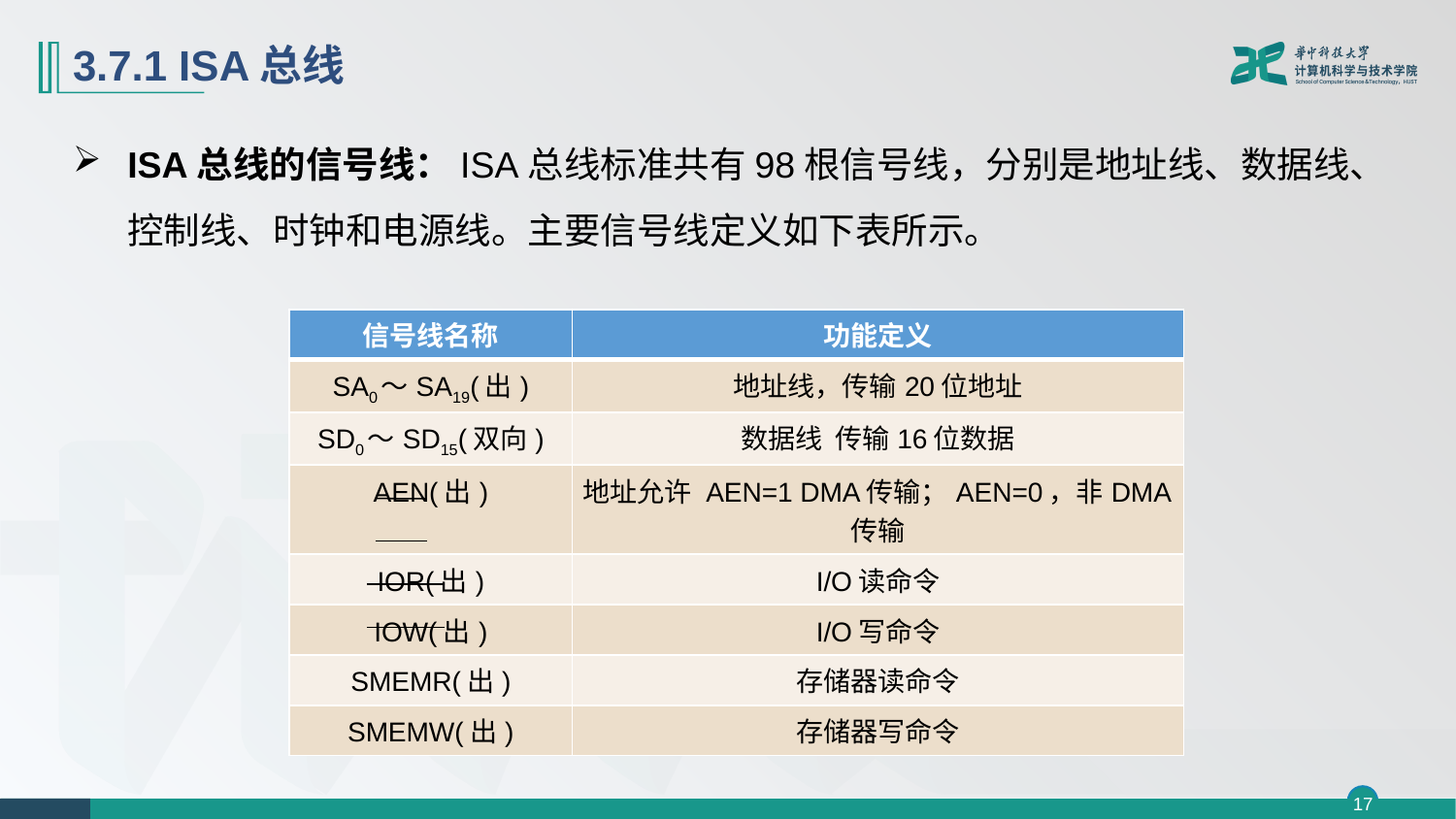

# 3.7.1 ISA总线
ISA总线的信号线：ISA总线标准共有98根信号线，分别是地址线、数据线、控制线、时钟和电源线。主要信号线定义如下表所示。

| 信号线名称 | 功能定义 |
| --- | --- |
| SA0～SA19(出) | 地址线，传输20位地址 |
| SD0～SD15(双向) | 数据线 传输16位数据 |
| AEN(出) | 地址允许 AEN=1 DMA传输；AEN=0，非DMA传输 |
| IOR(出) | I/O读命令 |
| IOW(出) | I/O写命令 |
| SMEMR(出) | 存储器读命令 |
| SMEMW(出) | 存储器写命令 |